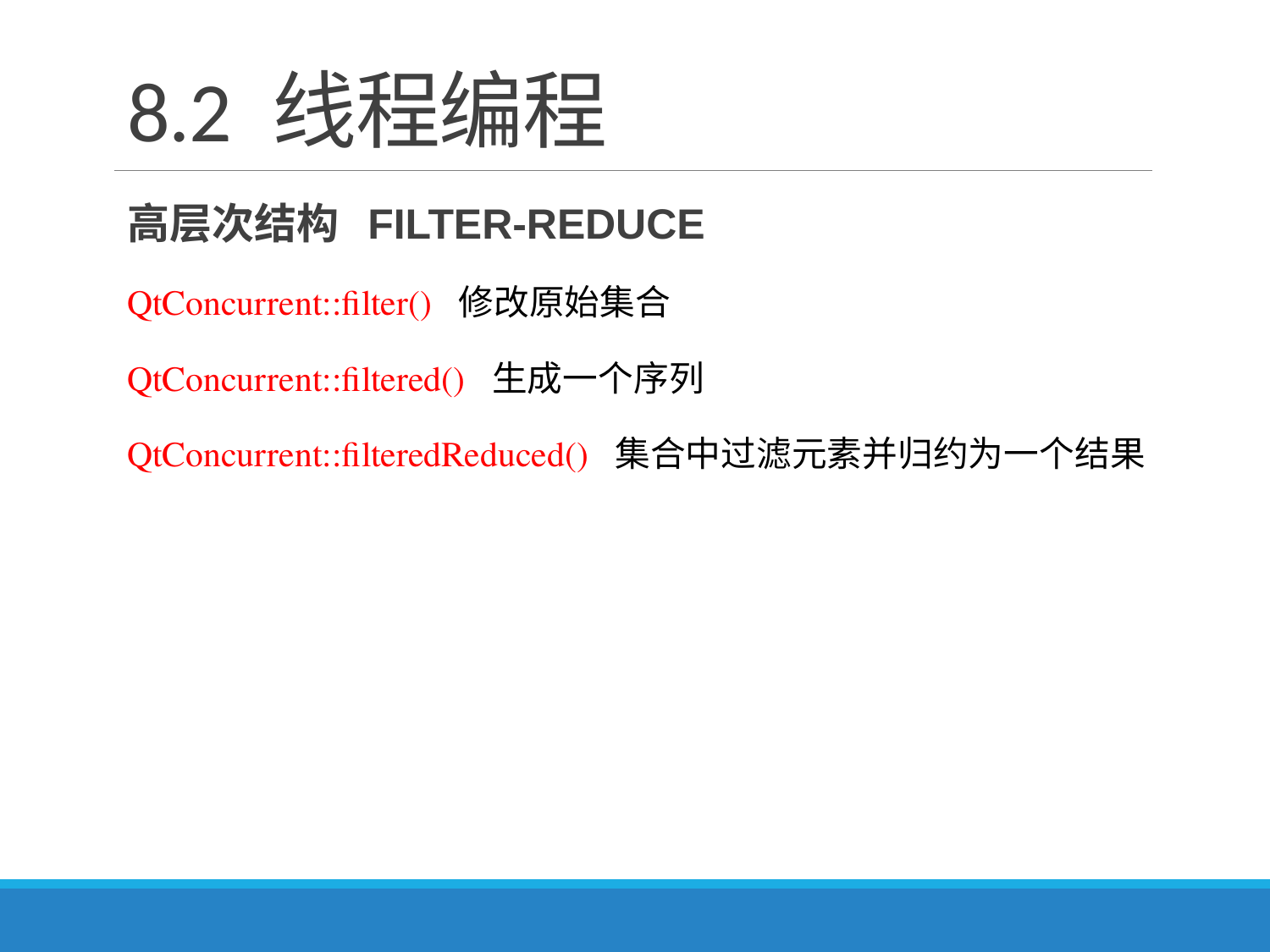

# 8.2 线程编程
高层次结构  FILTER-REDUCE
QtConcurrent::filter()  修改原始集合
QtConcurrent::filtered()  生成一个序列
QtConcurrent::filteredReduced()  集合中过滤元素并归约为一个结果

47